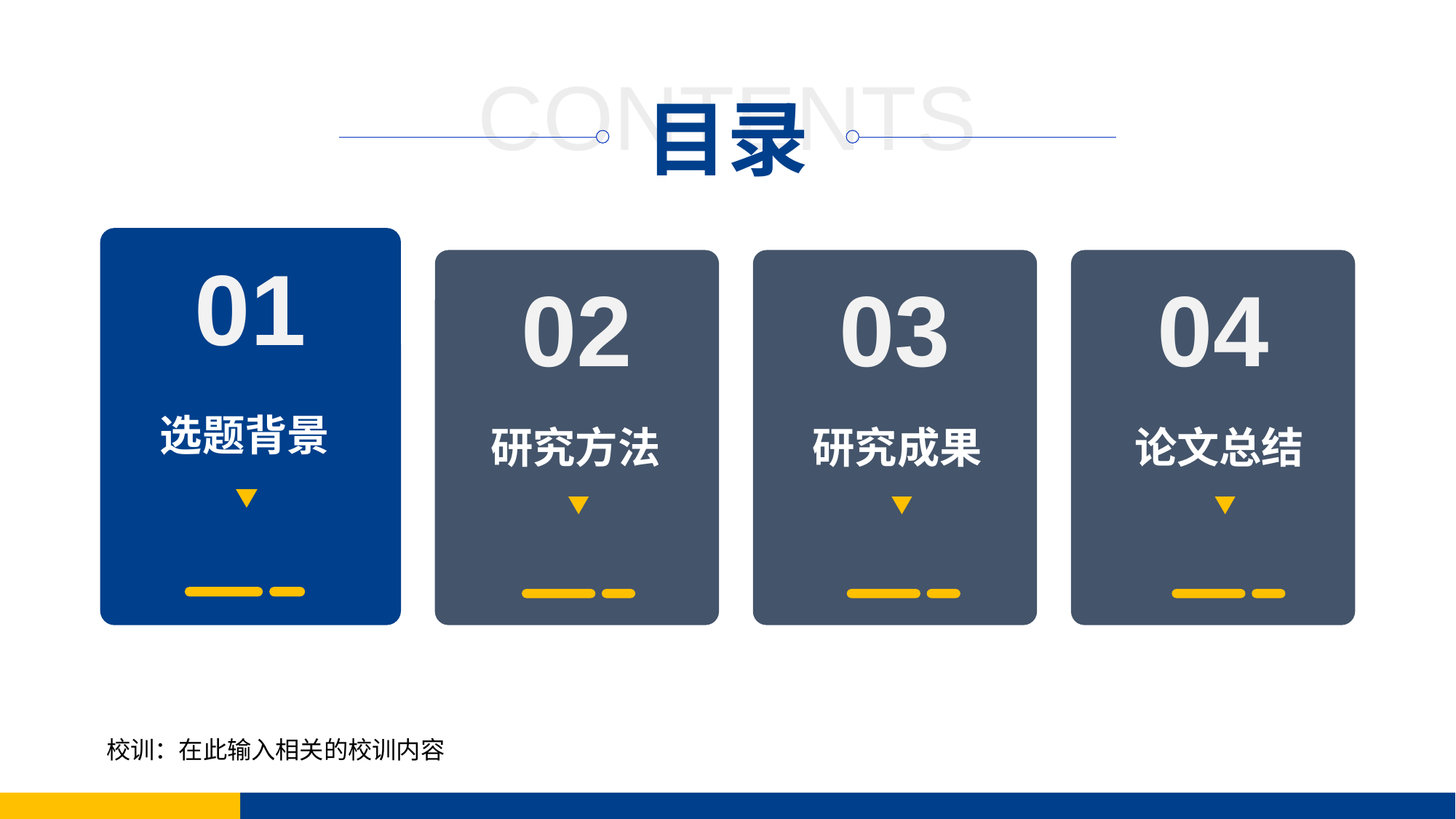

01
02
03
04
选题背景
研究方法
研究成果
论文总结
校训：在此输入相关的校训内容